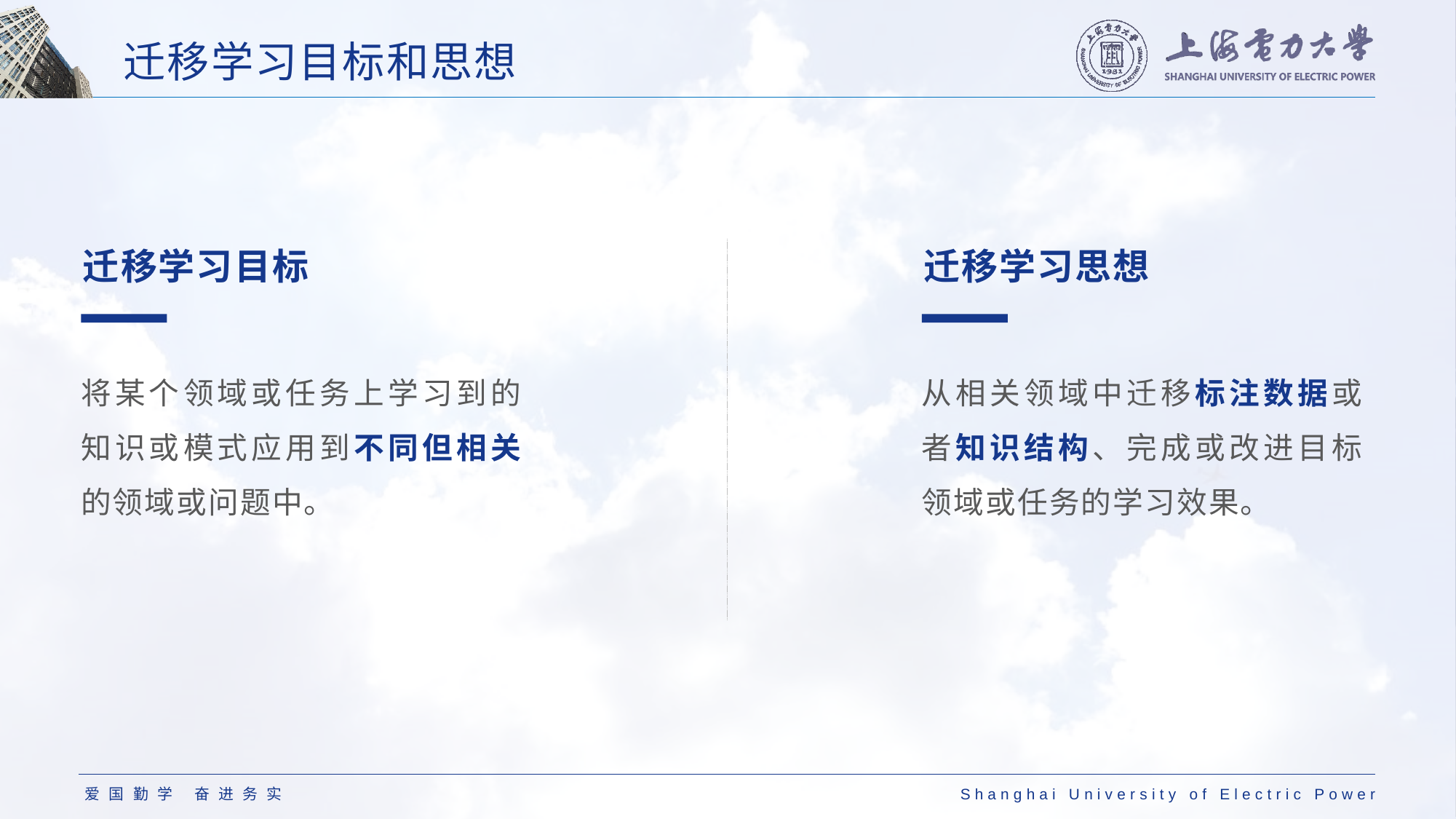

# 迁移学习目标和思想
迁移学习目标
迁移学习思想

将某个领域或任务上学习到的知识或模式应用到不同但相关的领域或问题中。
从相关领域中迁移标注数据或者知识结构、完成或改进目标领域或任务的学习效果。